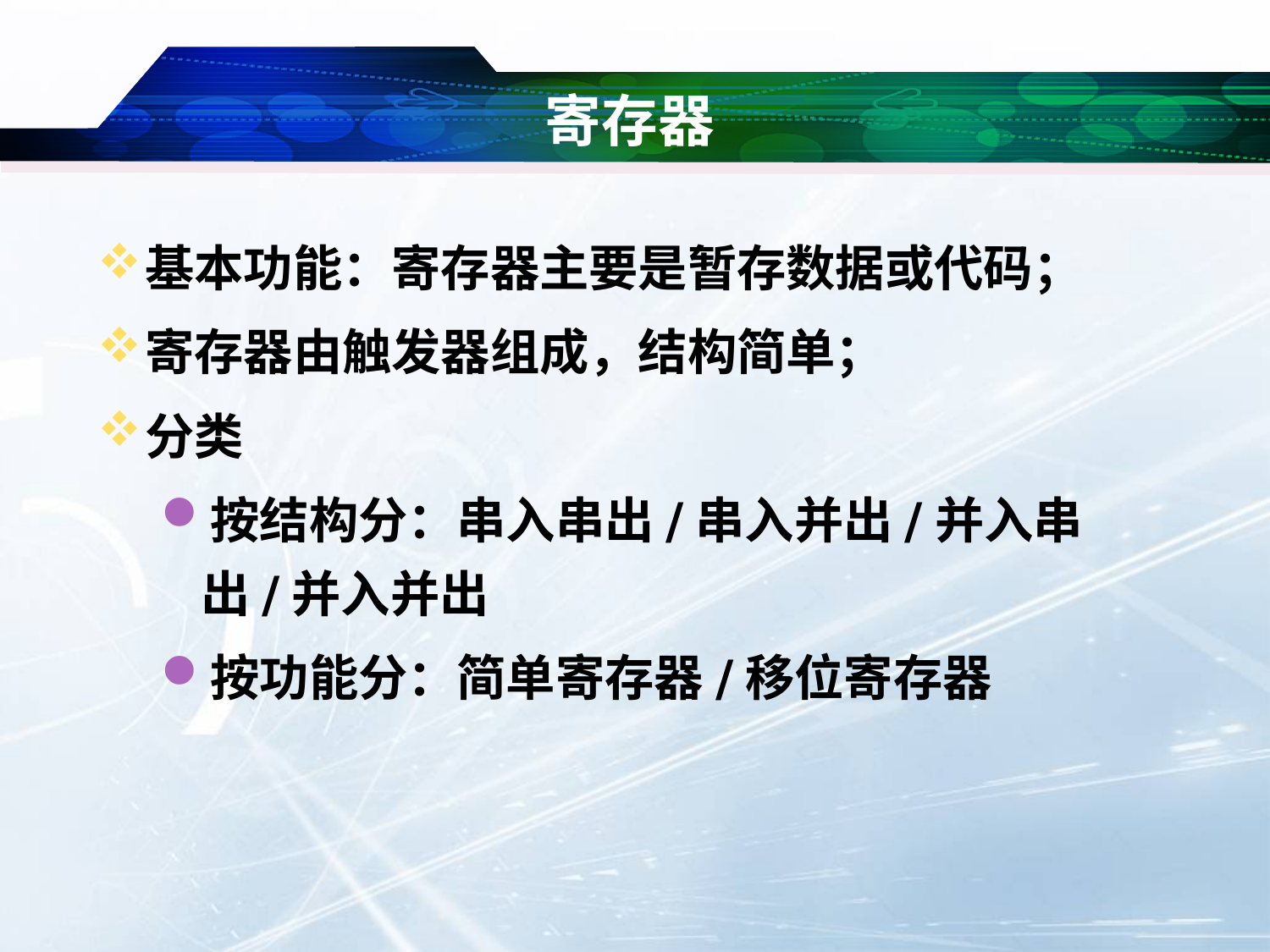

# 寄存器
基本功能：寄存器主要是暂存数据或代码；
寄存器由触发器组成，结构简单；
分类
按结构分：串入串出/串入并出/并入串出/并入并出
按功能分：简单寄存器/移位寄存器